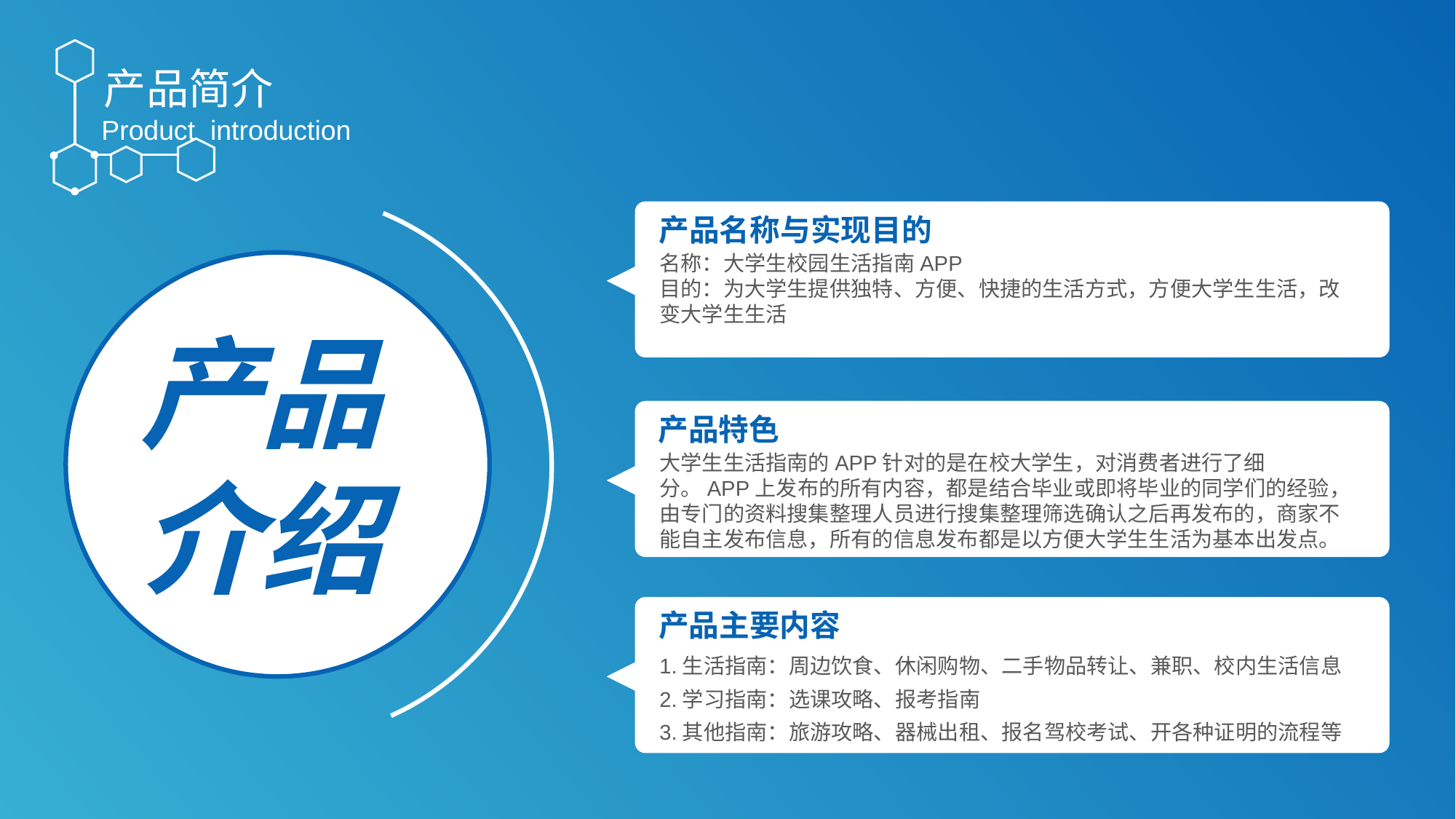

产品简介

Product  introduction

产品名称与实现目的
名称：大学生校园生活指南APP
目的：为大学生提供独特、方便、快捷的生活方式，方便大学生生活，改变大学生生活

产品介绍
产品特色
大学生生活指南的APP针对的是在校大学生，对消费者进行了细分。APP上发布的所有内容，都是结合毕业或即将毕业的同学们的经验，由专门的资料搜集整理人员进行搜集整理筛选确认之后再发布的，商家不能自主发布信息，所有的信息发布都是以方便大学生生活为基本出发点。
产品主要内容
1.生活指南：周边饮食、休闲购物、二手物品转让、兼职、校内生活信息
2.学习指南：选课攻略、报考指南
3.其他指南：旅游攻略、器械出租、报名驾校考试、开各种证明的流程等